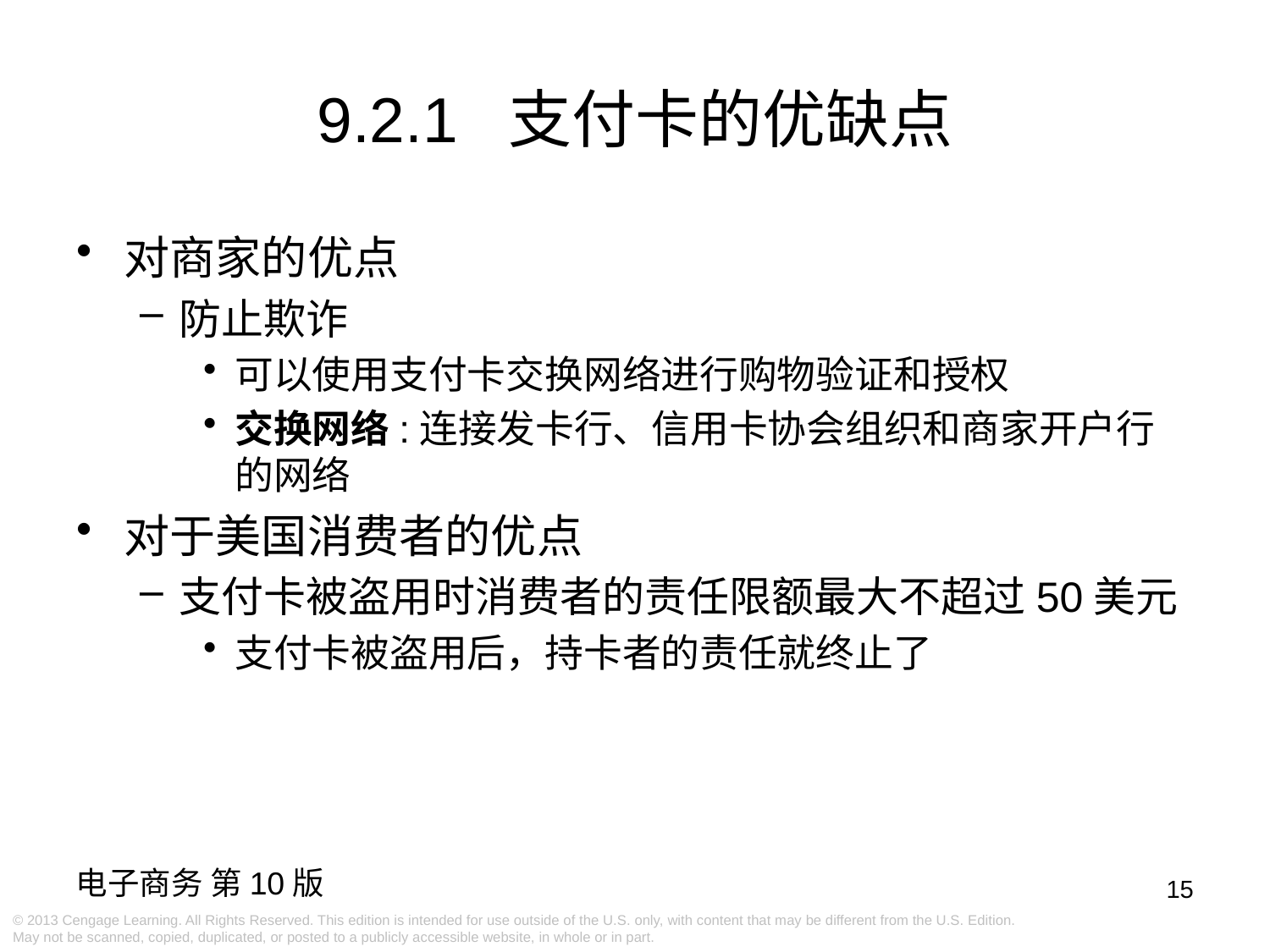

9.2.1  支付卡的优缺点
对商家的优点
防止欺诈
可以使用支付卡交换网络进行购物验证和授权
交换网络:连接发卡行、信用卡协会组织和商家开户行的网络
对于美国消费者的优点
支付卡被盗用时消费者的责任限额最大不超过50美元
支付卡被盗用后，持卡者的责任就终止了
15